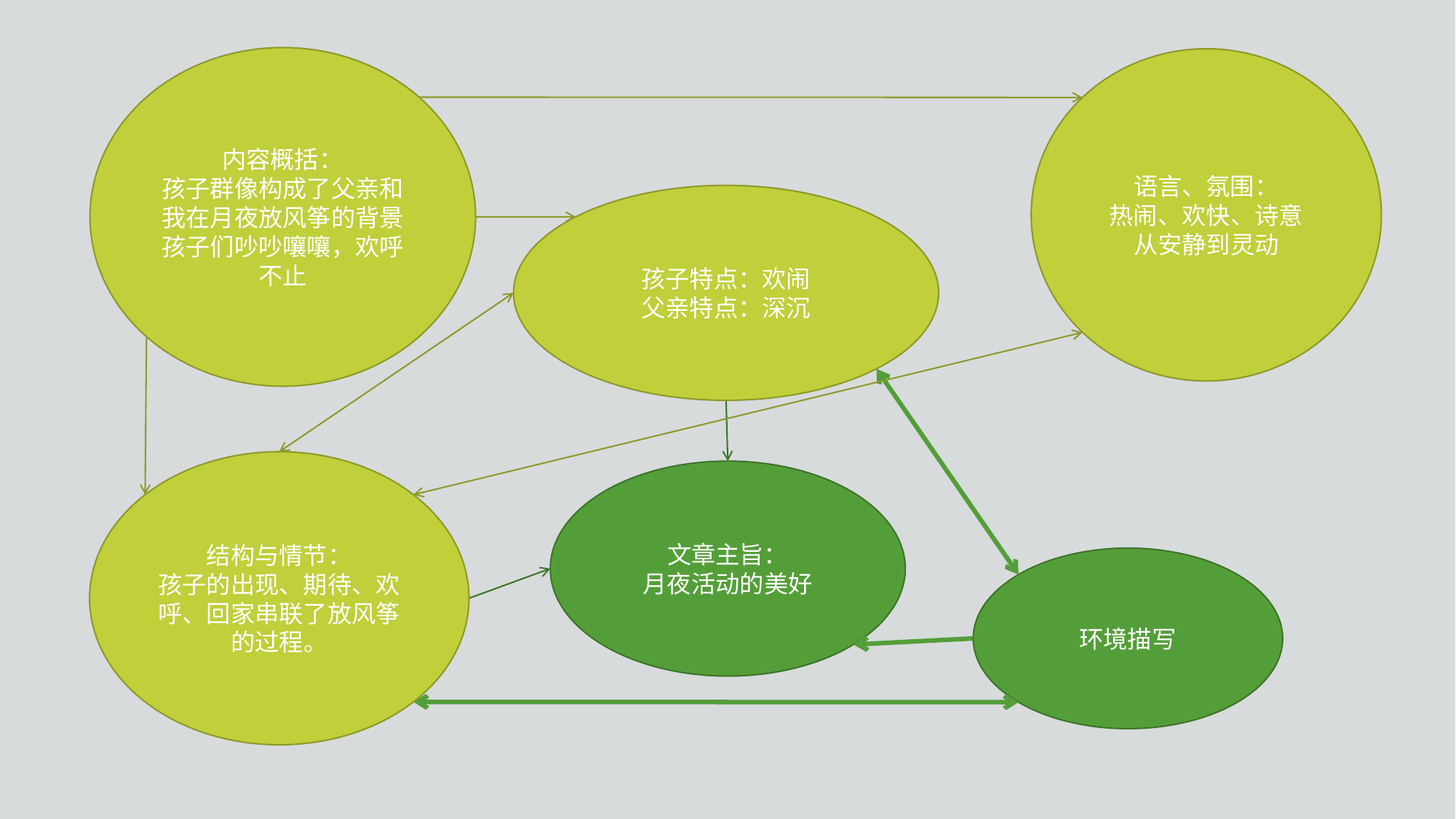

内容概括：
孩子群像构成了父亲和我在月夜放风筝的背景
孩子们吵吵嚷嚷，欢呼不止
语言、氛围：
热闹、欢快、诗意
从安静到灵动
孩子特点：欢闹
父亲特点：深沉
结构与情节：
孩子的出现、期待、欢呼、回家串联了放风筝的过程。
文章主旨：
月夜活动的美好
环境描写